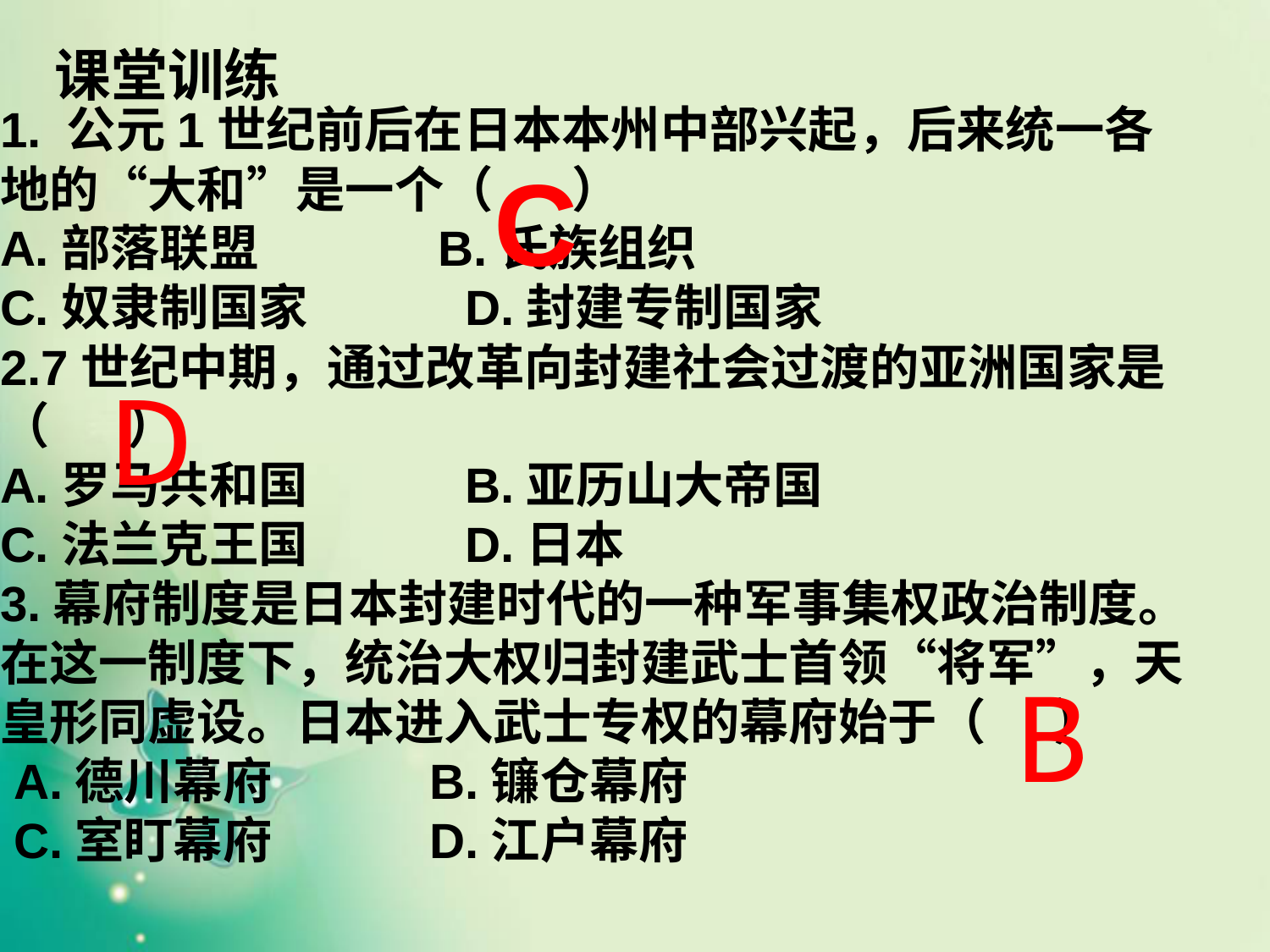

课堂训练
1. 公元1世纪前后在日本本州中部兴起，后来统一各地的“大和”是一个（       ）
A.部落联盟               B.氏族组织
C.奴隶制国家             D.封建专制国家
2.7世纪中期，通过改革向封建社会过渡的亚洲国家是（       ）
A.罗马共和国             B.亚历山大帝国
C.法兰克王国             D.日本
3.幕府制度是日本封建时代的一种军事集权政治制度。在这一制度下，统治大权归封建武士首领“将军”，天皇形同虚设。日本进入武士专权的幕府始于（      ）
 A.德川幕府             B.镰仓幕府
 C.室盯幕府             D.江户幕府
C
D
B